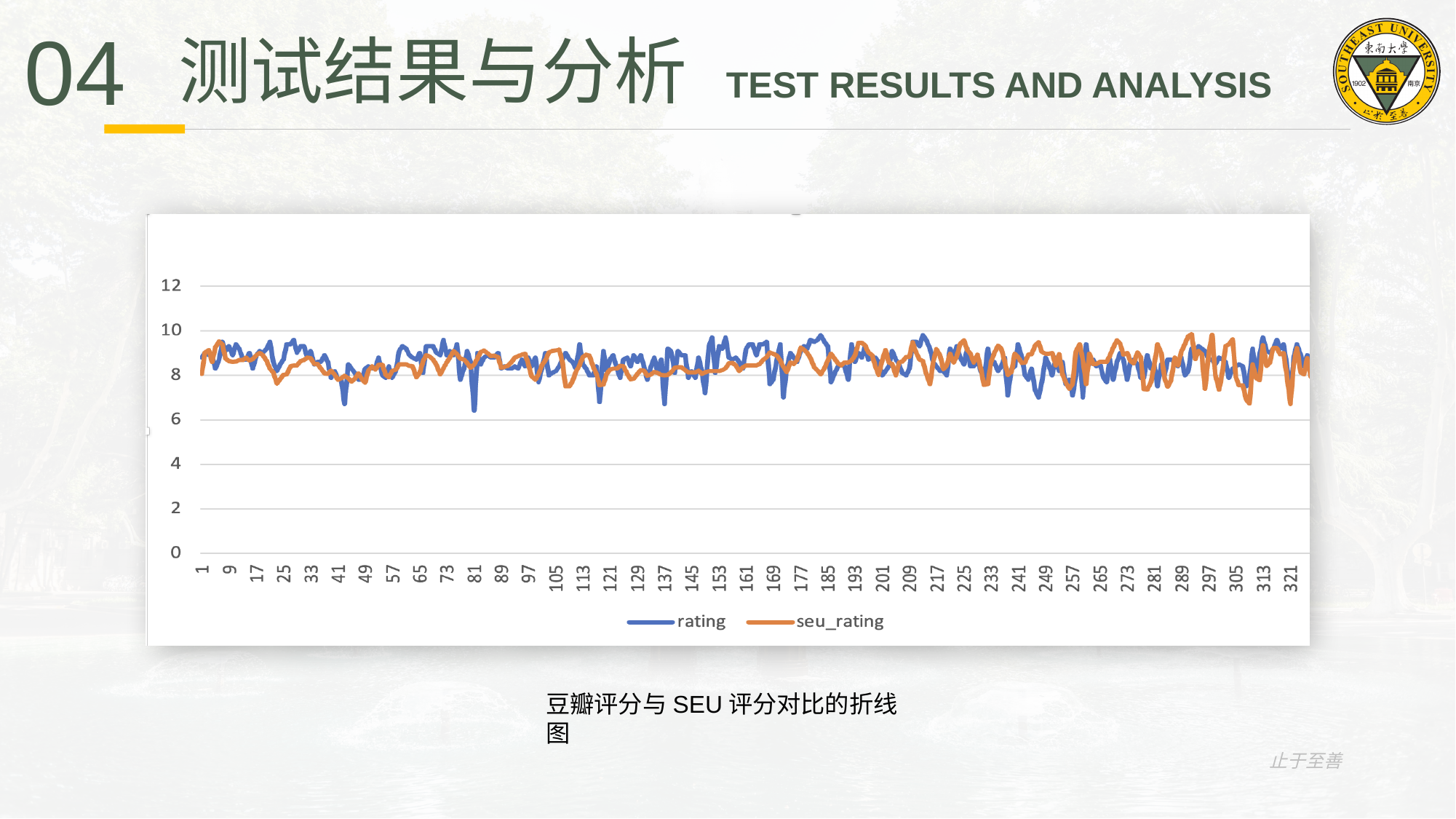

04
 测试结果与分析   TEST RESULTS AND ANALYSIS

豆瓣评分与SEU评分对比的折线图